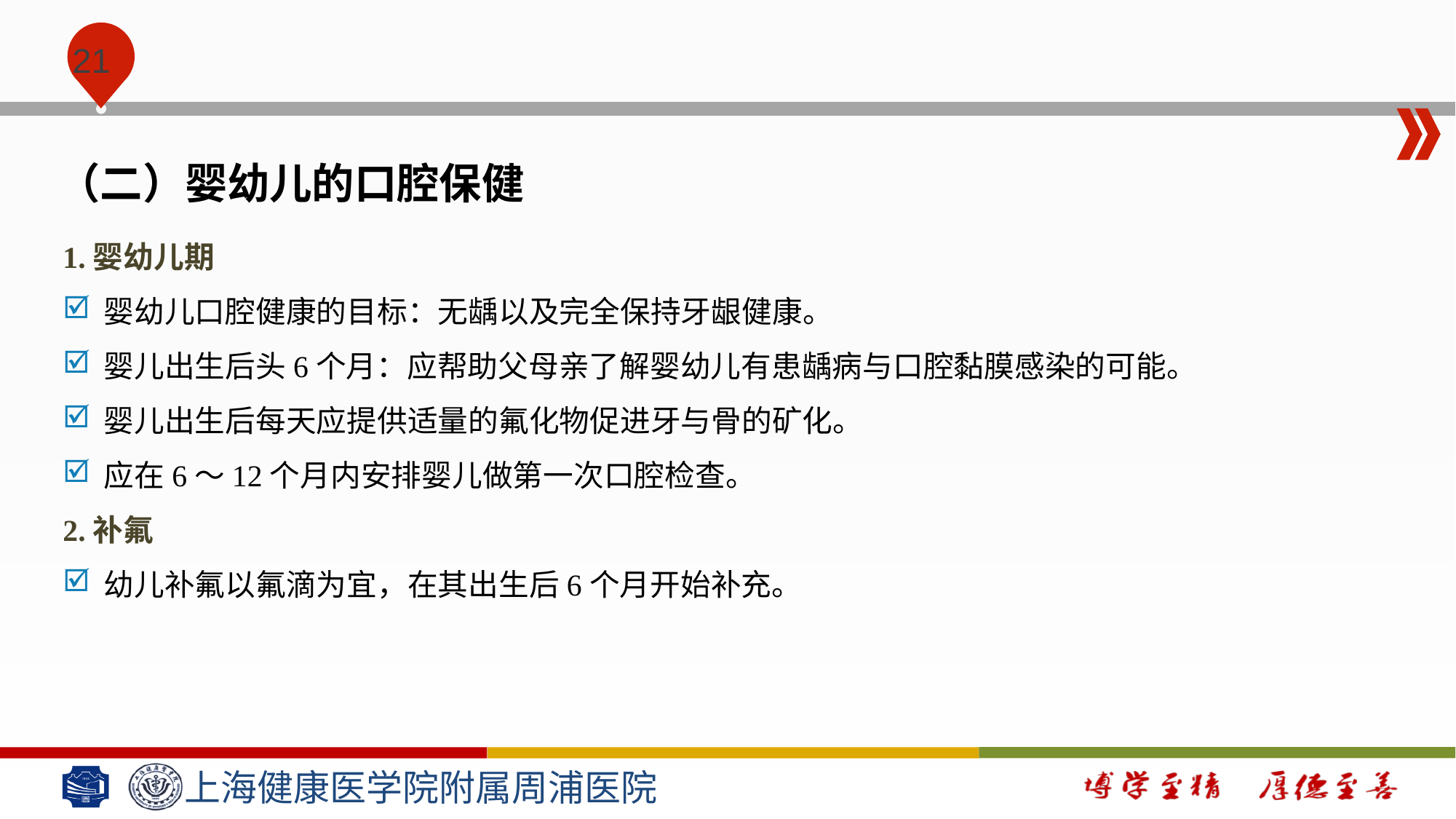

#
（二）婴幼儿的口腔保健
1.婴幼儿期
婴幼儿口腔健康的目标：无龋以及完全保持牙龈健康。
婴儿出生后头6个月：应帮助父母亲了解婴幼儿有患龋病与口腔黏膜感染的可能。
婴儿出生后每天应提供适量的氟化物促进牙与骨的矿化。
应在6～12个月内安排婴儿做第一次口腔检查。
2.补氟
幼儿补氟以氟滴为宜，在其出生后6个月开始补充。